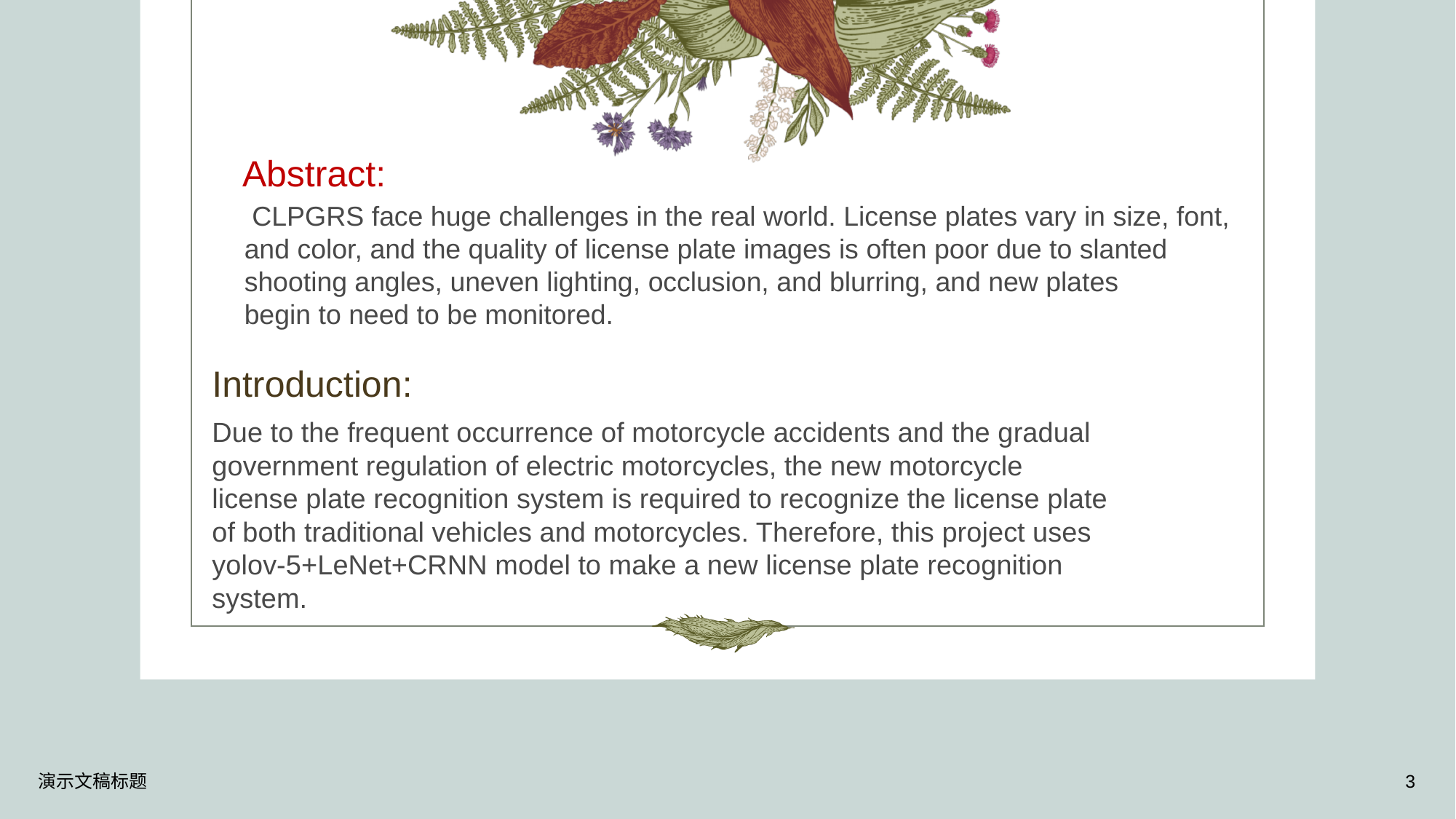

Abstract:
 CLPGRS face huge challenges in the real world. License plates vary in size, font,
and color, and the quality of license plate images is often poor due to slanted
shooting angles, uneven lighting, occlusion, and blurring, and new plates
begin to need to be monitored.
# Introduction:
Due to the frequent occurrence of motorcycle accidents and the gradual government regulation of electric motorcycles, the new motorcycle license plate recognition system is required to recognize the license plate of both traditional vehicles and motorcycles. Therefore, this project uses yolov-5+LeNet+CRNN model to make a new license plate recognition system.
演示文稿标题
3